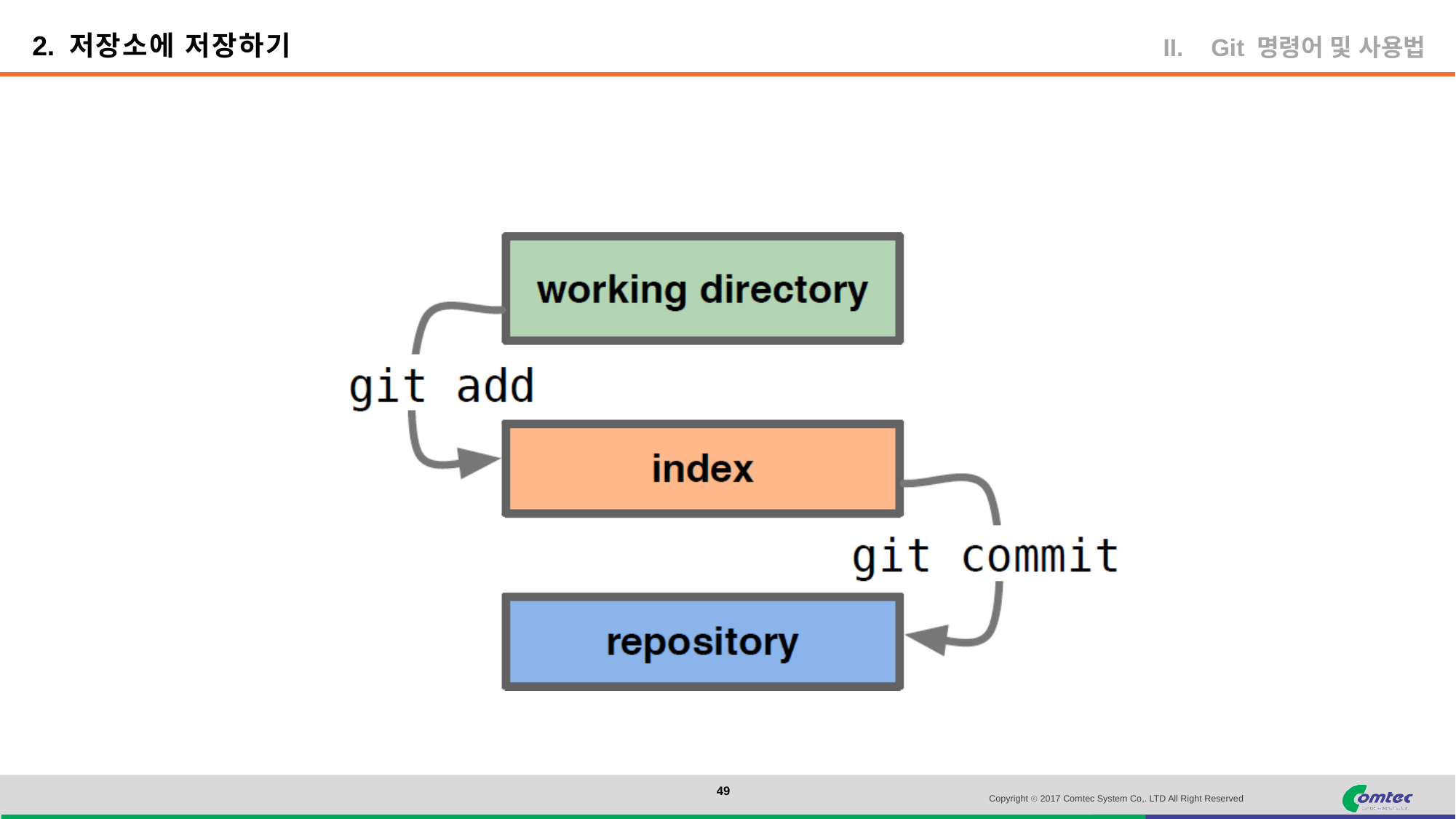

2. 저장소에 저장하기
Git 명령어 및 사용법